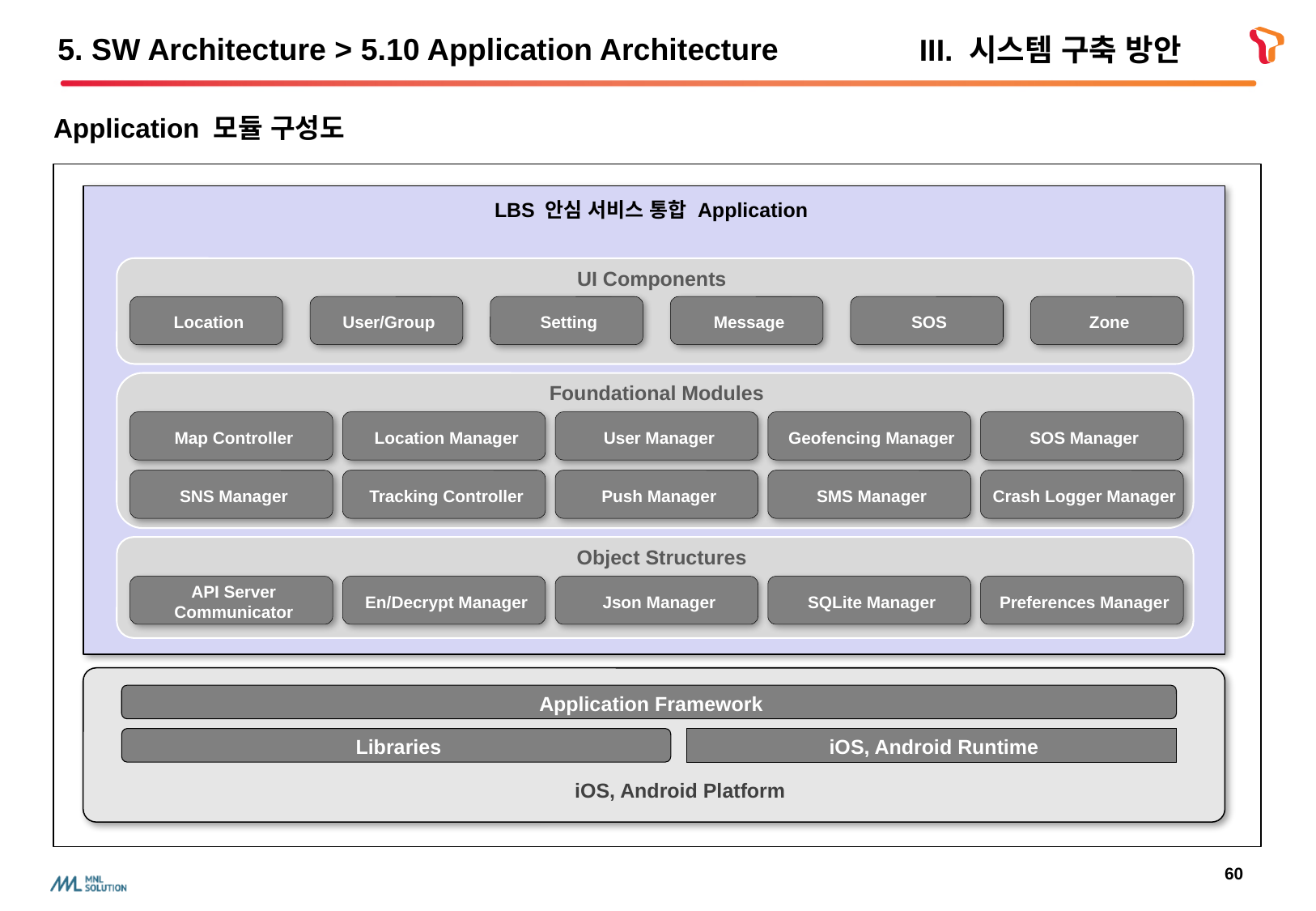

5. SW Architecture > 5.10 Application Architecture
III. 시스템 구축 방안
Application 모듈 구성도

LBS 안심 서비스 통합 Application

UI Components
User/Group
Setting
Message
SOS
Zone
Location

Foundational Modules
Map Controller
Location Manager
User Manager
Geofencing Manager
SOS Manager
SNS Manager
Tracking Controller
Push Manager
SMS Manager
Crash Logger Manager

Object Structures
API Server
Communicator
En/Decrypt Manager
Json Manager
SQLite Manager
Preferences Manager

Application Framework
iOS, Android Runtime
Libraries
iOS, Android Platform